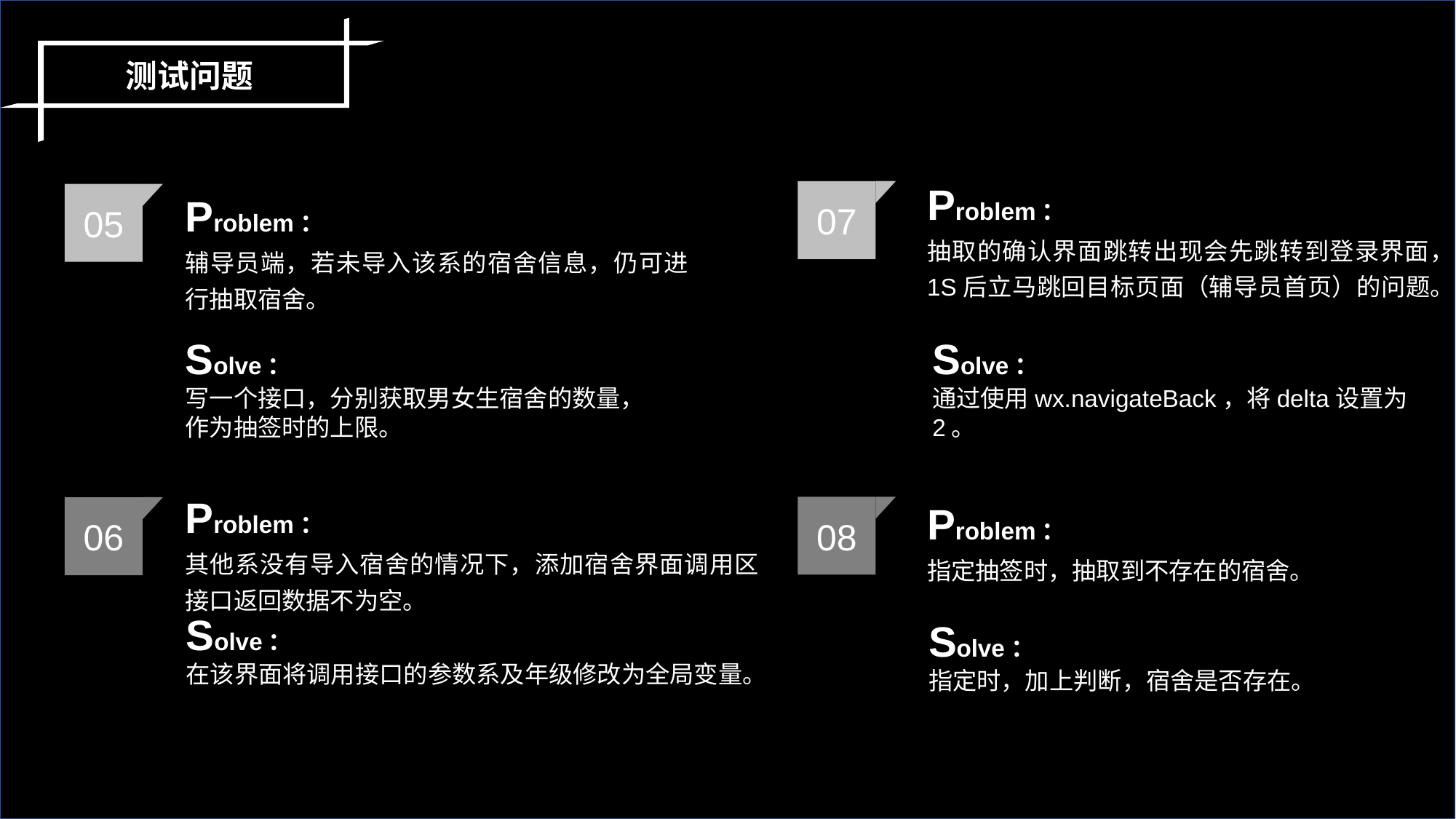

测试问题
Problem：
抽取的确认界面跳转出现会先跳转到登录界面，1S后立马跳回目标页面（辅导员首页）的问题。

Problem：
辅导员端，若未导入该系的宿舍信息，仍可进行抽取宿舍。
07

05

Solve：
通过使用wx.navigateBack，将delta设置为 2。

Solve：
写一个接口，分别获取男女生宿舍的数量，作为抽签时的上限。
Problem：
其他系没有导入宿舍的情况下，添加宿舍界面调用区接口返回数据不为空。
Problem：
指定抽签时，抽取到不存在的宿舍。
08

06

Solve：
在该界面将调用接口的参数系及年级修改为全局变量。
Solve：
指定时，加上判断，宿舍是否存在。